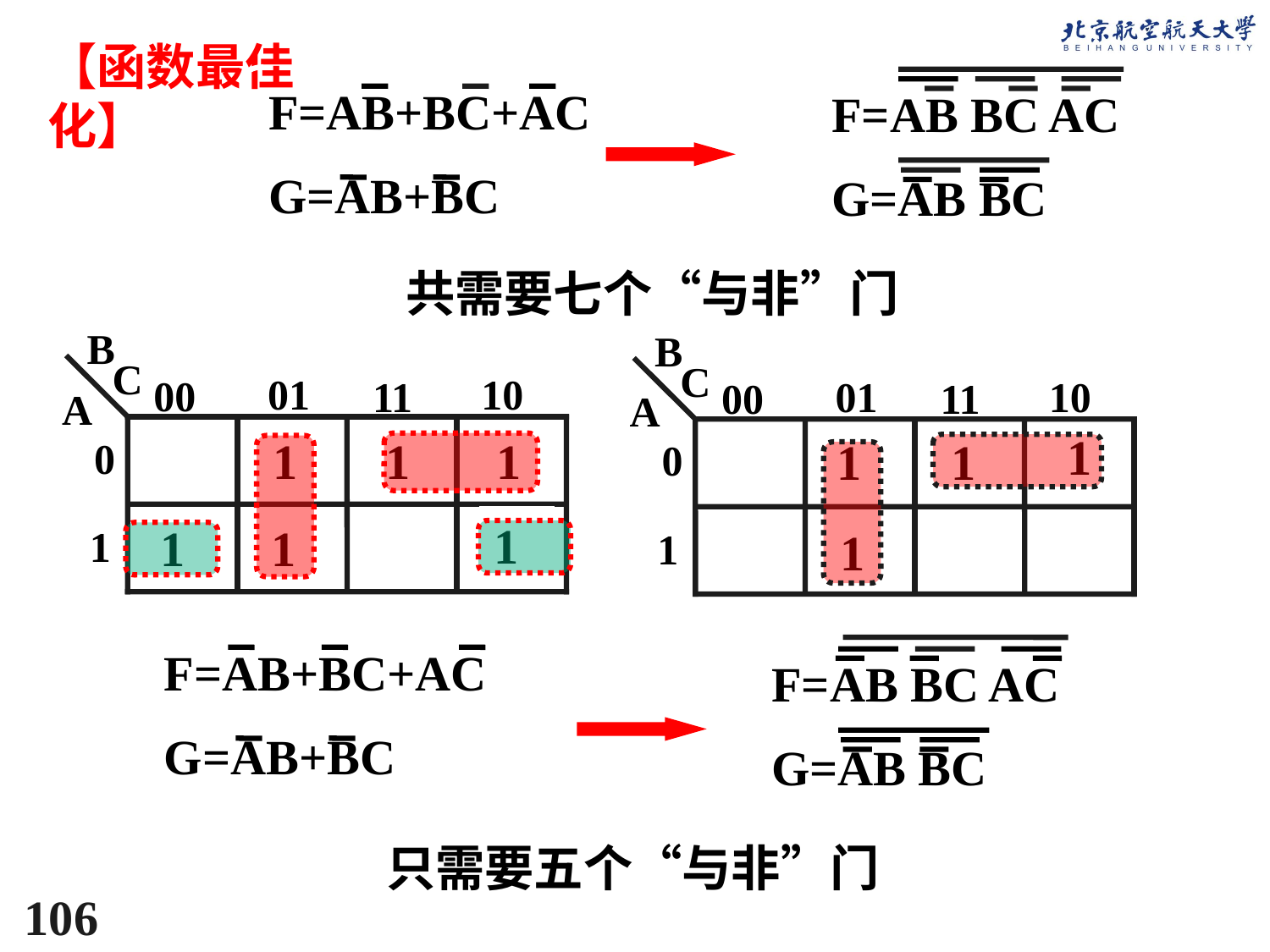

【函数最佳化】

F=AB BC AC
G=AB BC

F=AB+BC+AC
G=AB+BC

共需要七个“与非”门
B
C

01
10
00
11
A

0

1

1
1
1
1
1
1
B
C

01
10
00
11
A

1

0

1

1
1

1

F=AB BC AC
G=AB BC

F=AB+BC+AC
G=AB+BC

只需要五个“与非”门
106